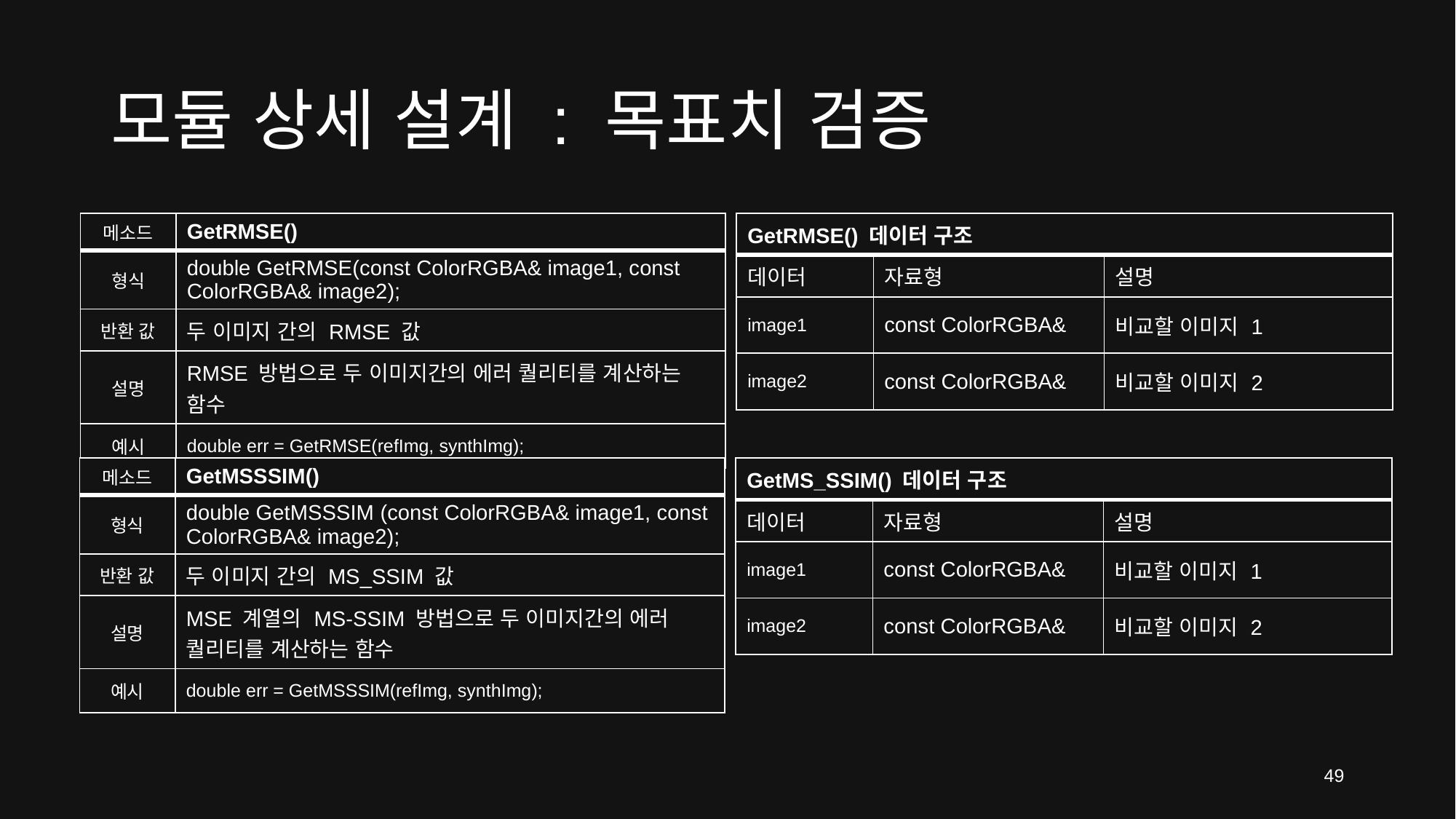

# 모듈 상세 설계 : 목표치 검증
| 메소드 | GetRMSE() |
| --- | --- |
| 형식 | double GetRMSE(const ColorRGBA& image1, const ColorRGBA& image2); |
| 반환 값 | 두 이미지 간의 RMSE 값 |
| 설명 | RMSE 방법으로 두 이미지간의 에러 퀄리티를 계산하는 함수 |
| 예시 | double err = GetRMSE(refImg, synthImg); |
| GetRMSE() 데이터 구조 |  |  |
| --- | --- | --- |
| 데이터 | 자료형 | 설명 |
| image1 | const ColorRGBA& | 비교할 이미지 1 |
| image2 | const ColorRGBA& | 비교할 이미지 2 |
| 메소드 | GetMSSSIM() |
| --- | --- |
| 형식 | double GetMSSSIM (const ColorRGBA& image1, const ColorRGBA& image2); |
| 반환 값 | 두 이미지 간의 MS\_SSIM 값 |
| 설명 | MSE 계열의 MS-SSIM 방법으로 두 이미지간의 에러 퀄리티를 계산하는 함수 |
| 예시 | double err = GetMSSSIM(refImg, synthImg); |
| GetMS\_SSIM() 데이터 구조 |  |  |
| --- | --- | --- |
| 데이터 | 자료형 | 설명 |
| image1 | const ColorRGBA& | 비교할 이미지 1 |
| image2 | const ColorRGBA& | 비교할 이미지 2 |
49